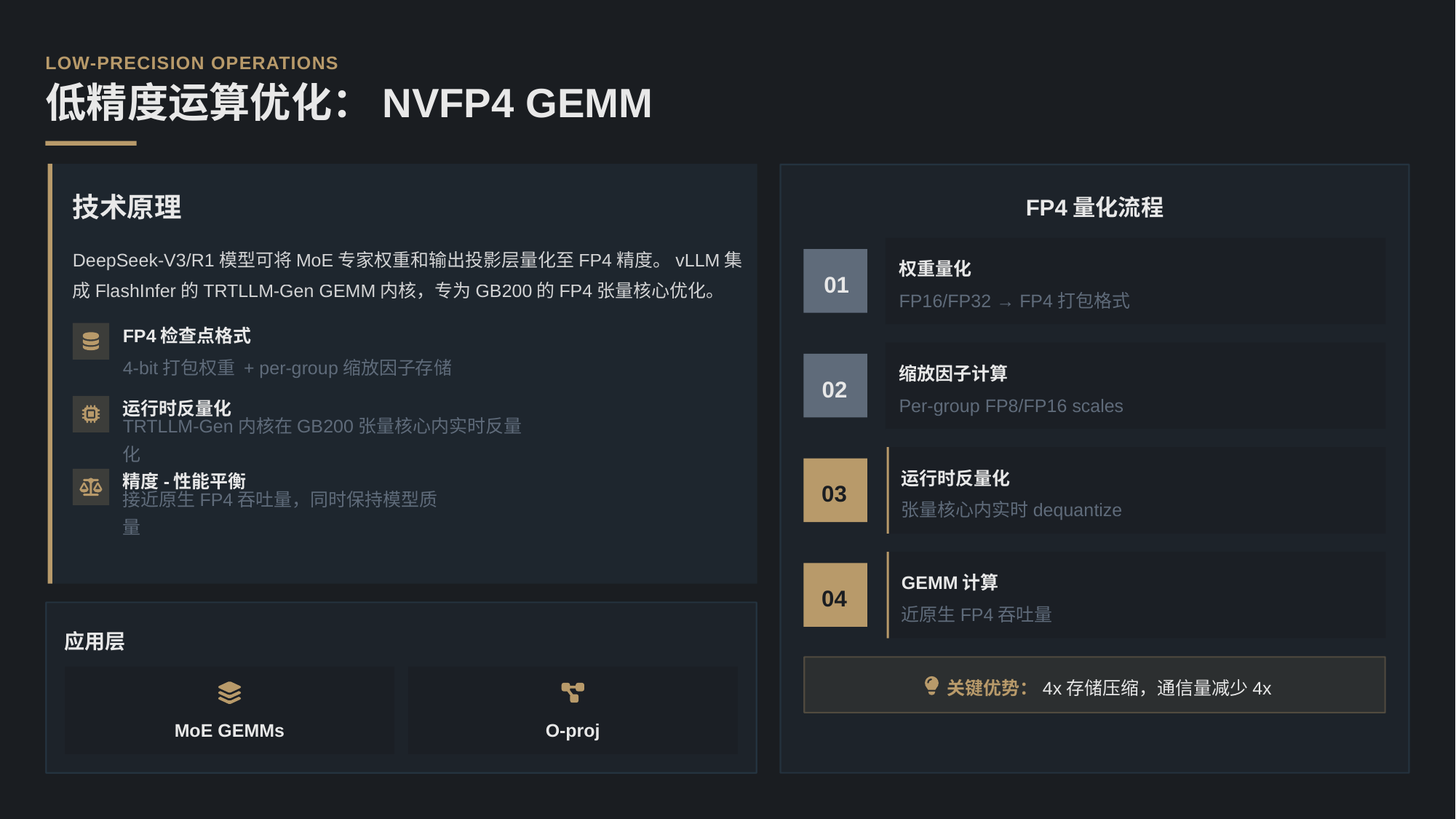

LOW-PRECISION OPERATIONS
低精度运算优化：NVFP4 GEMM

技术原理
FP4量化流程

DeepSeek-V3/R1模型可将MoE专家权重和输出投影层量化至FP4精度。vLLM集成FlashInfer的TRTLLM-Gen GEMM内核，专为GB200的FP4张量核心优化。

权重量化
01
FP16/FP32 → FP4打包格式
FP4检查点格式

4-bit打包权重 + per-group缩放因子存储

缩放因子计算
02
Per-group FP8/FP16 scales
运行时反量化

TRTLLM-Gen内核在GB200张量核心内实时反量化

运行时反量化
精度-性能平衡

03

张量核心内实时dequantize
接近原生FP4吞吐量，同时保持模型质量

GEMM计算
04
近原生FP4吞吐量

应用层

关键优势：4x存储压缩，通信量减少4x

MoE GEMMs
O-proj